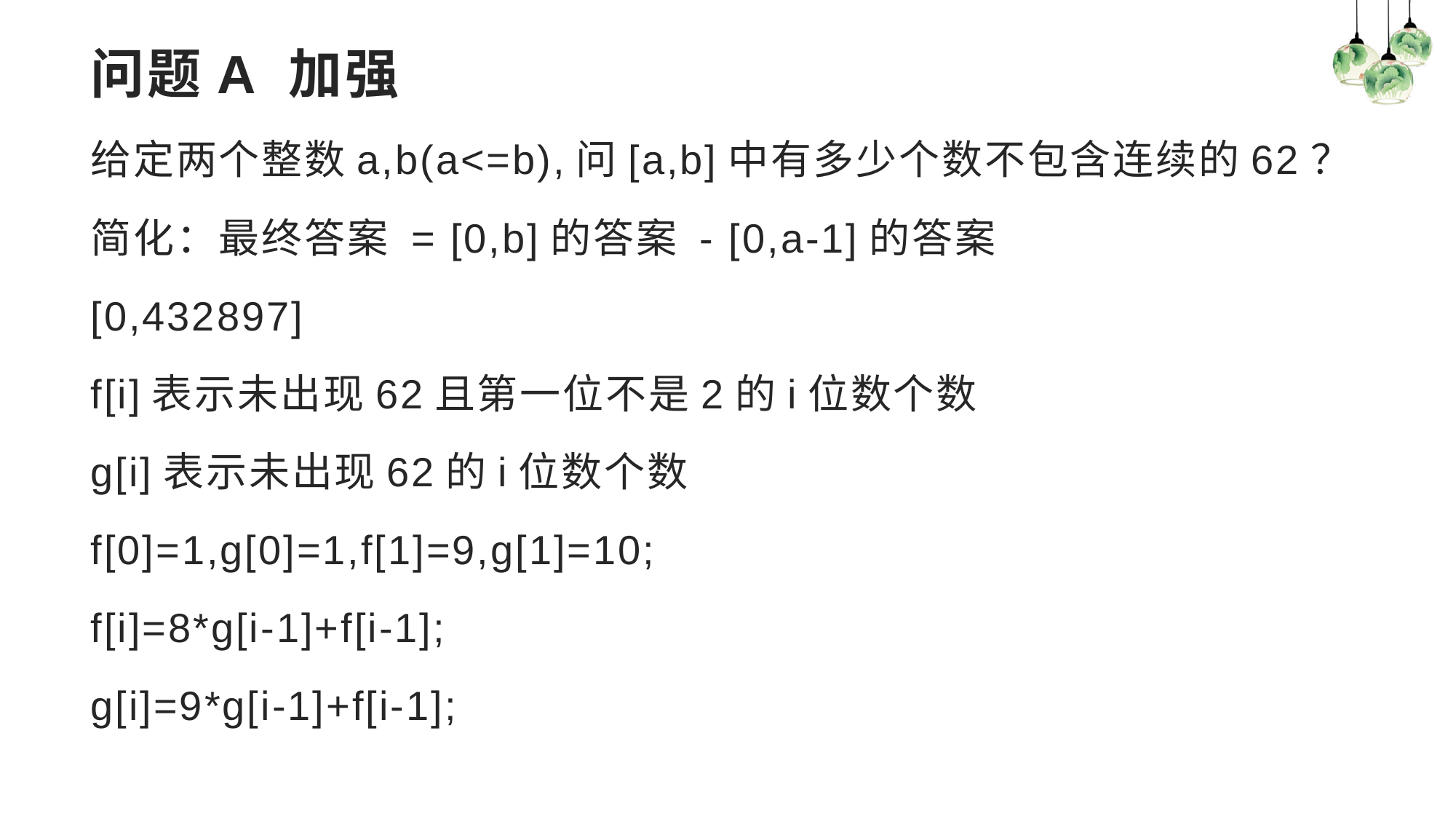

# 问题A 加强
给定两个整数a,b(a<=b),问[a,b]中有多少个数不包含连续的62？
简化：最终答案 = [0,b]的答案 - [0,a-1]的答案
[0,432897]
f[i]表示未出现62且第一位不是2的i位数个数
g[i]表示未出现62的i位数个数
f[0]=1,g[0]=1,f[1]=9,g[1]=10;
f[i]=8*g[i-1]+f[i-1];
g[i]=9*g[i-1]+f[i-1];